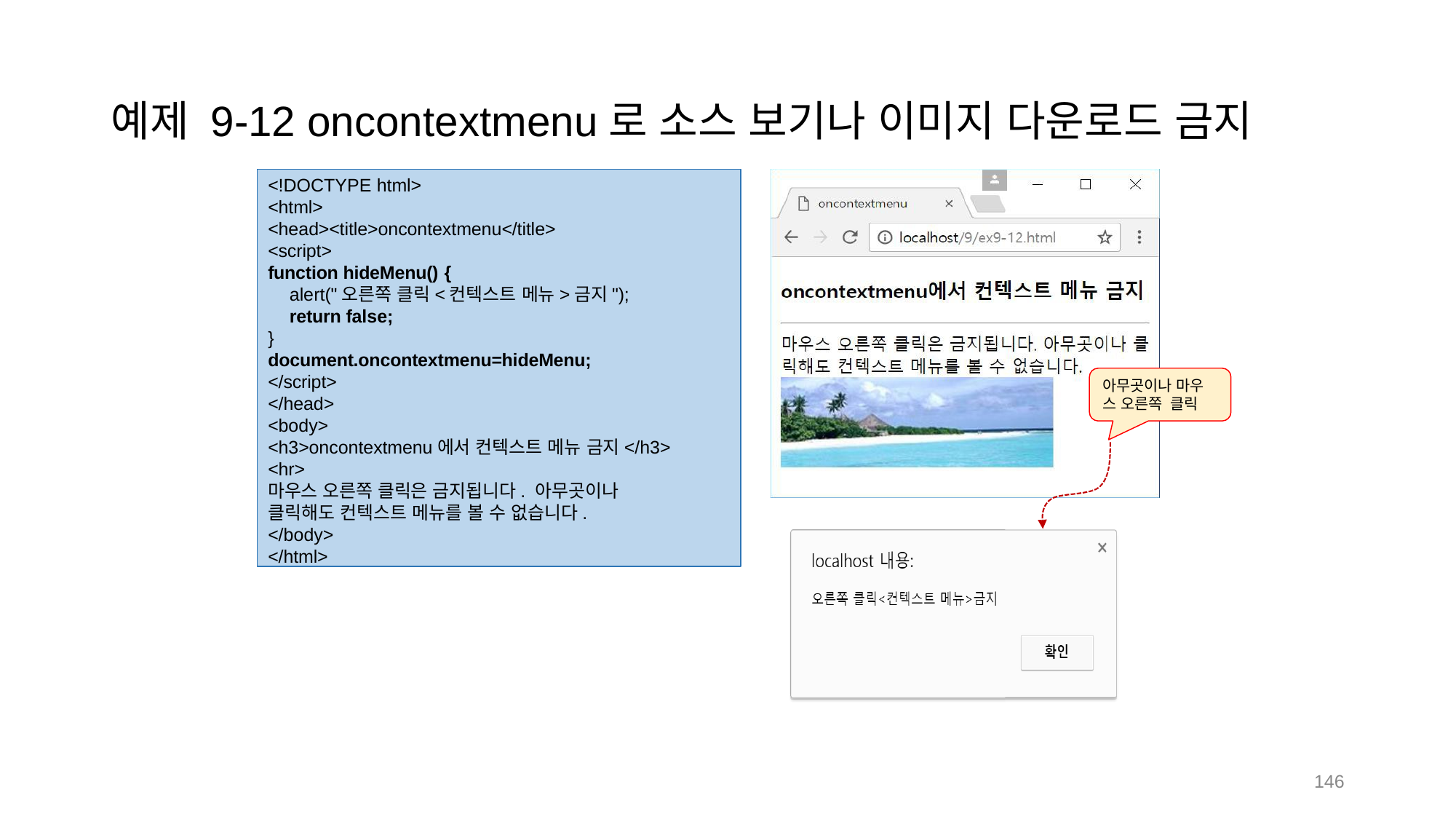

# 예제 9-12 oncontextmenu로 소스 보기나 이미지 다운로드 금지

<!DOCTYPE html>
<html>
<head><title>oncontextmenu</title>
<script>
function hideMenu() {
alert("오른쪽 클릭<컨텍스트 메뉴>금지");
return false;
}
document.oncontextmenu=hideMenu;
</script>
</head>
<body>
<h3>oncontextmenu에서 컨텍스트 메뉴 금지</h3>
<hr>
마우스 오른쪽 클릭은 금지됩니다. 아무곳이나
클릭해도 컨텍스트 메뉴를 볼 수 없습니다.
</body>
</html>

아무곳이나 마우  스 오른쪽 클릭

146